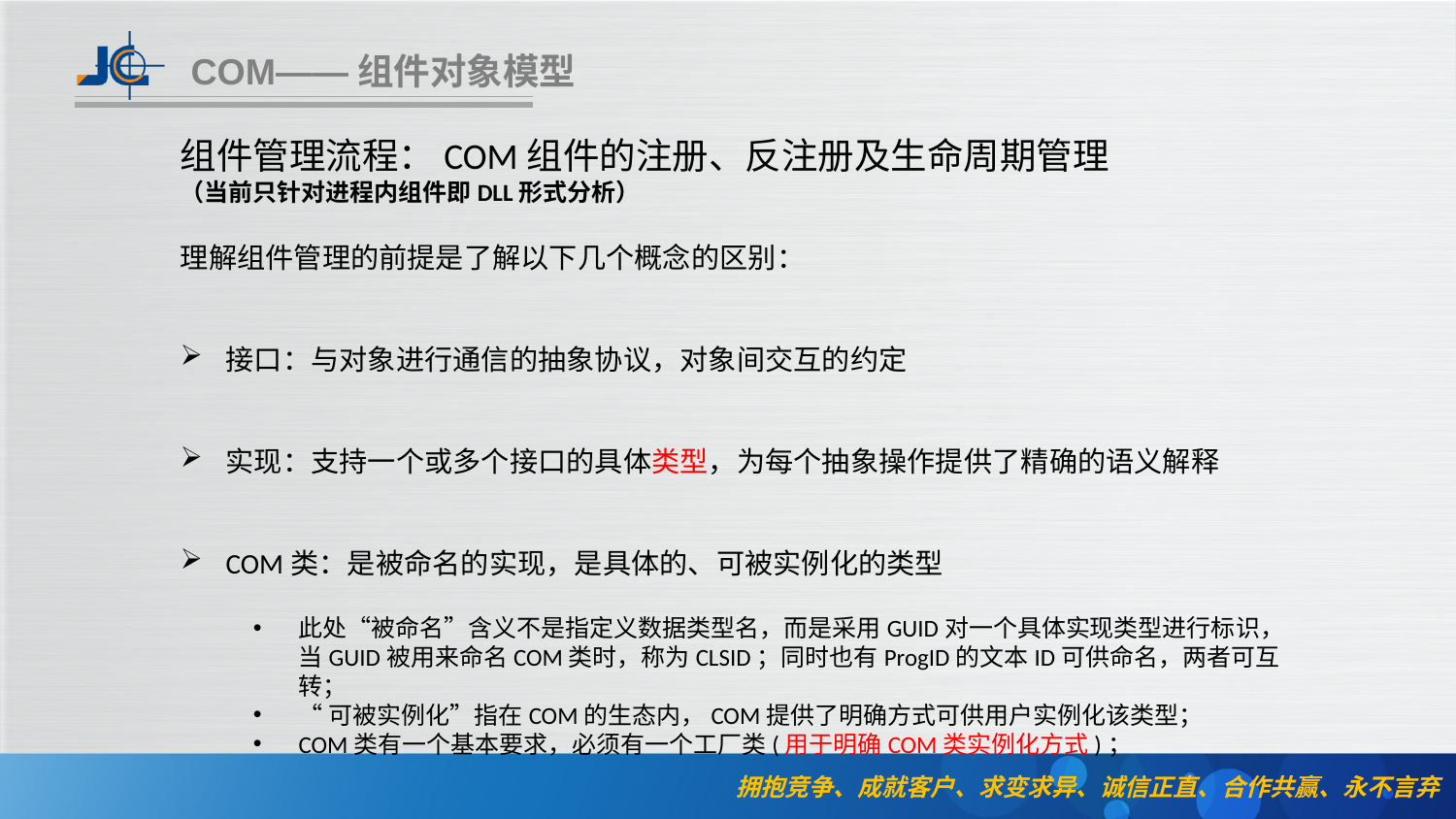

COM——组件对象模型

组件管理流程：COM组件的注册、反注册及生命周期管理
（当前只针对进程内组件即DLL形式分析）

理解组件管理的前提是了解以下几个概念的区别：

接口：与对象进行通信的抽象协议，对象间交互的约定

实现：支持一个或多个接口的具体类型，为每个抽象操作提供了精确的语义解释

COM类：是被命名的实现，是具体的、可被实例化的类型

此处“被命名”含义不是指定义数据类型名，而是采用GUID对一个具体实现类型进行标识，当GUID被用来命名COM类时，称为CLSID；同时也有ProgID的文本ID可供命名，两者可互转；
“可被实例化”指在COM的生态内，COM提供了明确方式可供用户实例化该类型；
COM类有一个基本要求，必须有一个工厂类(用于明确COM类实例化方式)；